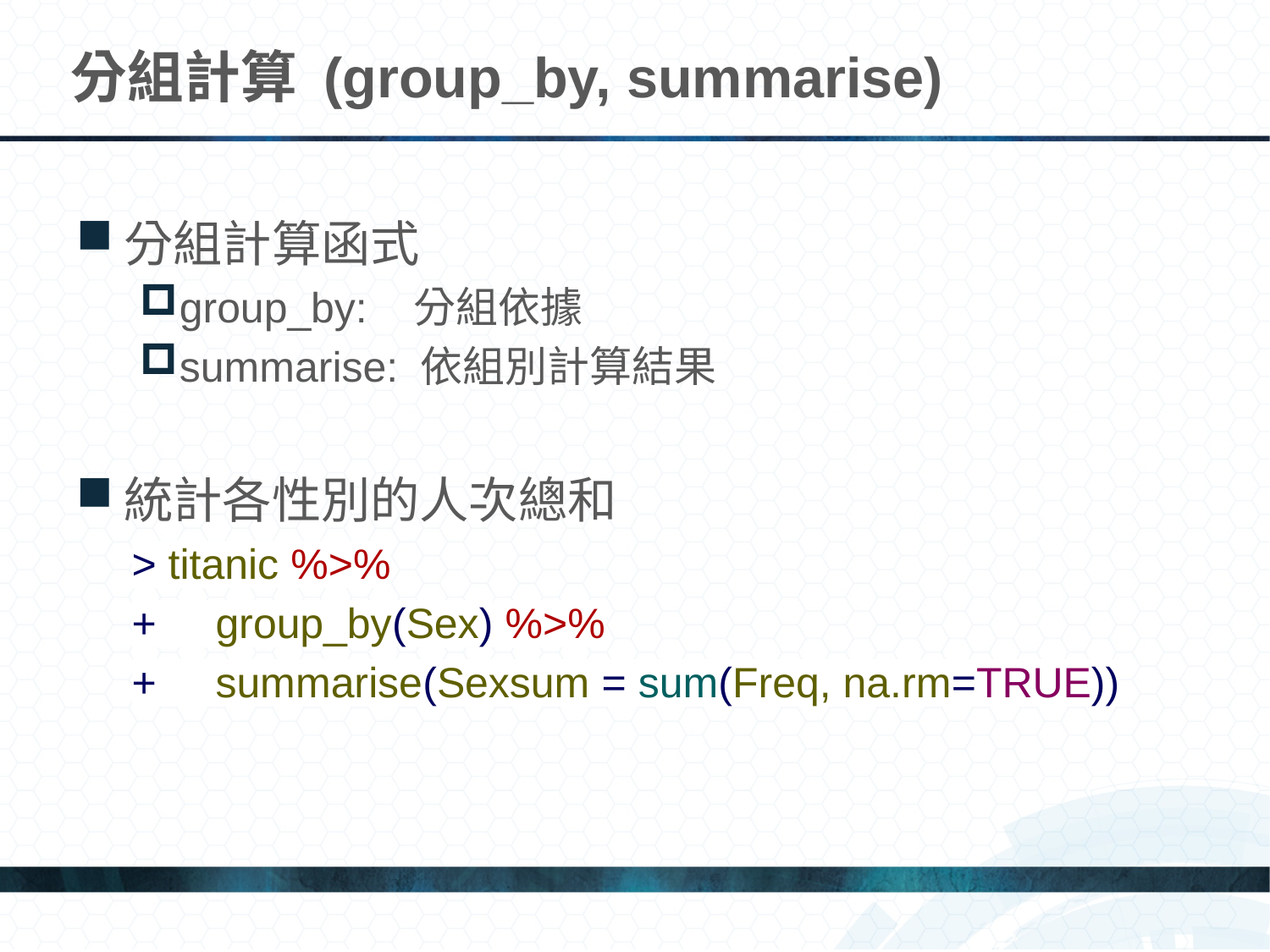

# 分組計算 (group_by, summarise)
分組計算函式
group_by:   分組依據
summarise: 依組別計算結果

統計各性別的人次總和
> titanic %>%
+     group_by(Sex) %>%
+     summarise(Sexsum = sum(Freq, na.rm=TRUE))